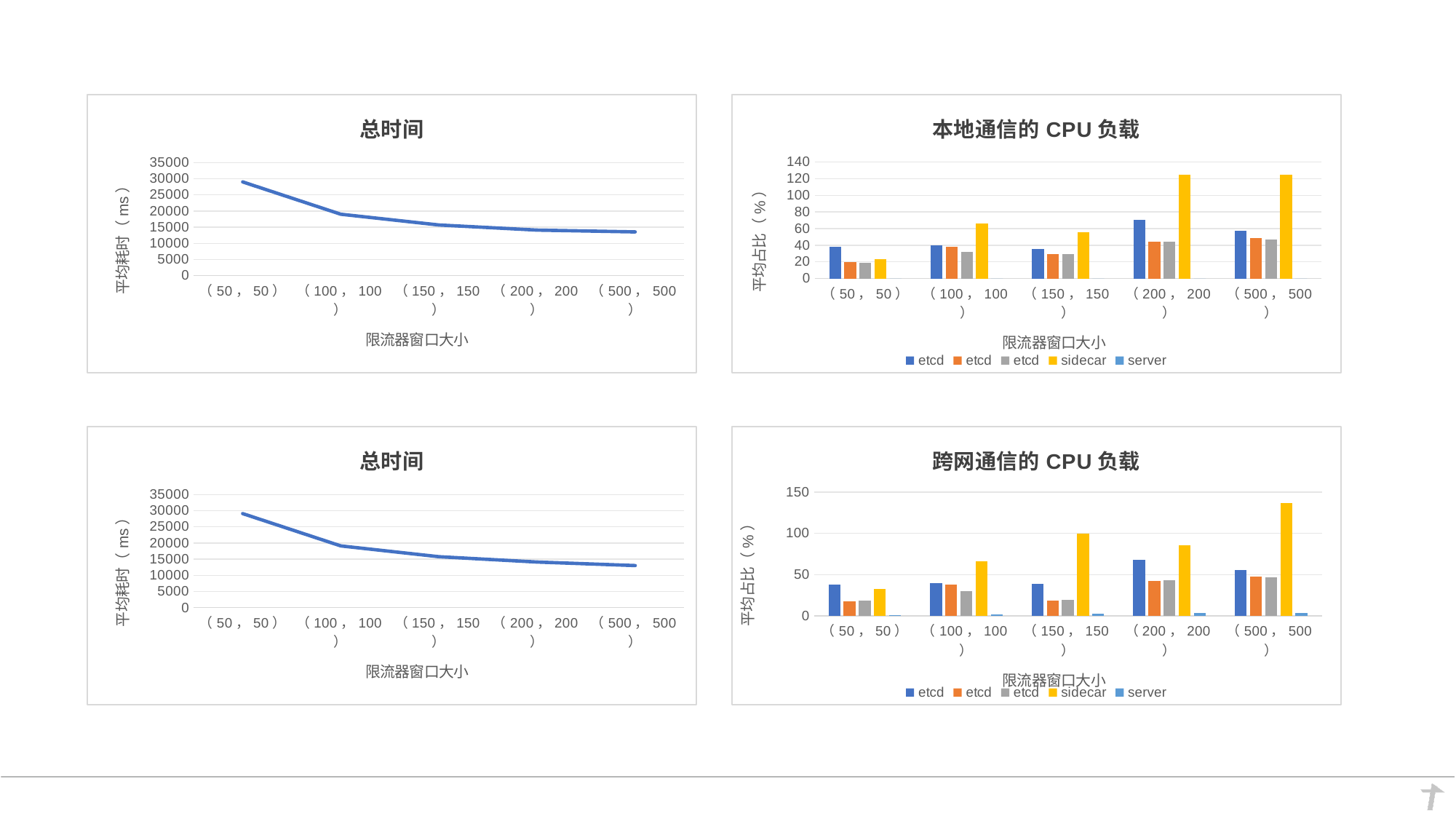

### Chart:

| Category | 总时间 |
|---|---|
| （50，50） | 29032.0 |
| （100，100） | 19020.0 |
| （150，150） | 15688.0 |
| （200，200） | 14119.0 |
| （500，500） | 13565.0 |

### Chart: 本地通信的CPU负载

| Category | etcd | etcd | etcd | sidecar | server |
|---|---|---|---|---|---|
| （50，50） | 38.3 | 19.5 | 19.1 | 23.1 | 0.0 |
| （100，100） | 40.1 | 38.5 | 31.6 | 66.0 | 0.0 |
| （150，150） | 35.6 | 29.7 | 29.4 | 55.4 | 0.0 |
| （200，200） | 70.6 | 44.6 | 44.6 | 124.8 | 0.0 |
| （500，500） | 57.1 | 48.5 | 46.5 | 124.8 | 0.0 |

### Chart:

| Category | 总时间 |
|---|---|
| （50，50） | 29111.0 |
| （100，100） | 19093.0 |
| （150，150） | 15764.0 |
| （200，200） | 14119.0 |
| （500，500） | 13031.0 |

### Chart: 跨网通信的CPU负载

| Category | etcd | etcd | etcd | sidecar | server |
|---|---|---|---|---|---|
| （50，50） | 38.2 | 18.1 | 18.9 | 32.9 | 0.7 |
| （100，100） | 39.9 | 38.2 | 30.2 | 65.8 | 1.7 |
| （150，150） | 38.9 | 18.8 | 19.1 | 100.0 | 2.8 |
| （200，200） | 68.2 | 42.8 | 42.9 | 86.0 | 3.7 |
| （500，500） | 56.0 | 48.0 | 46.7 | 136.9 | 3.3 |